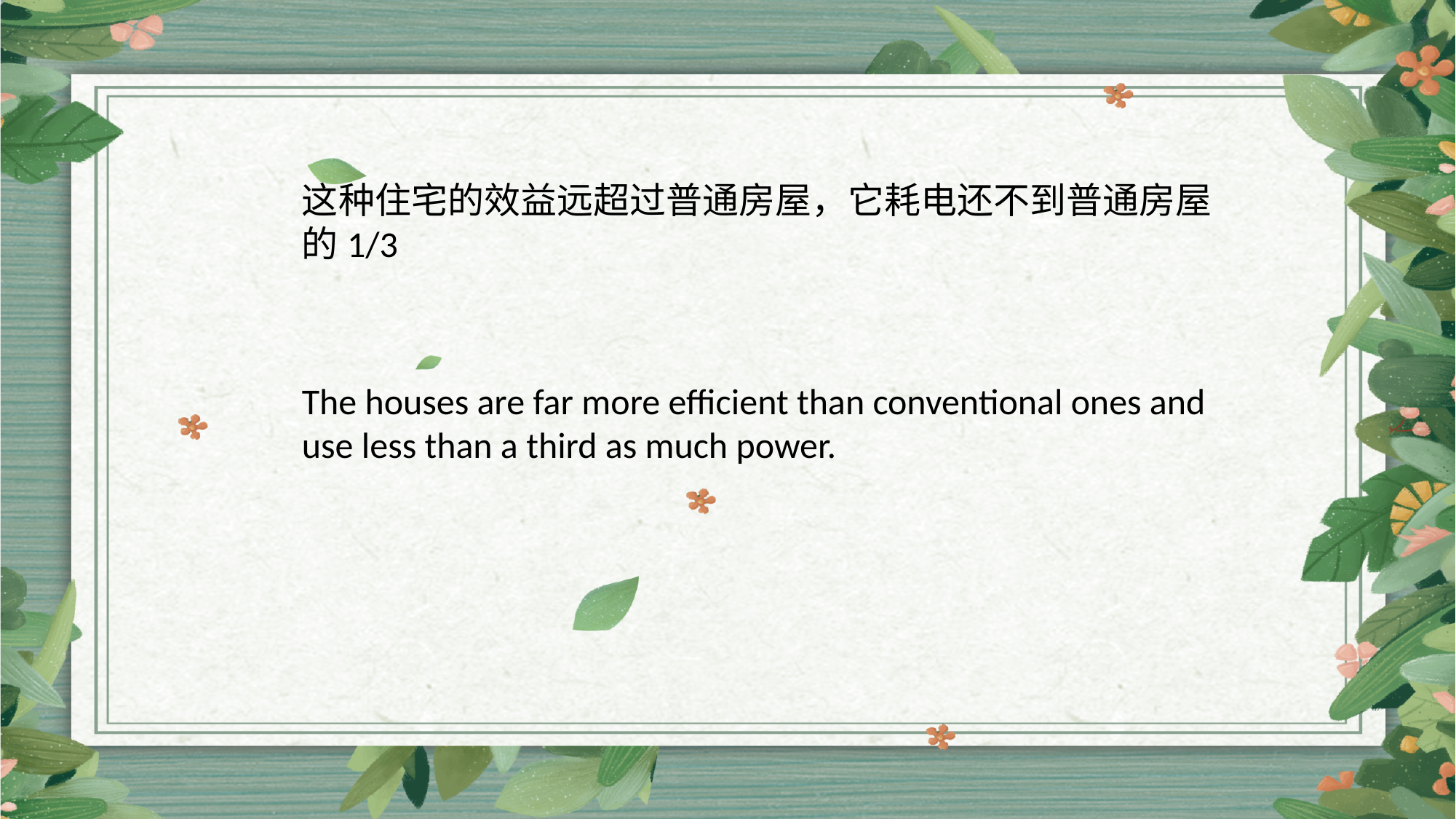

这种住宅的效益远超过普通房屋，它耗电还不到普通房屋的1/3
The houses are far more efficient than conventional ones and use less than a third as much power.